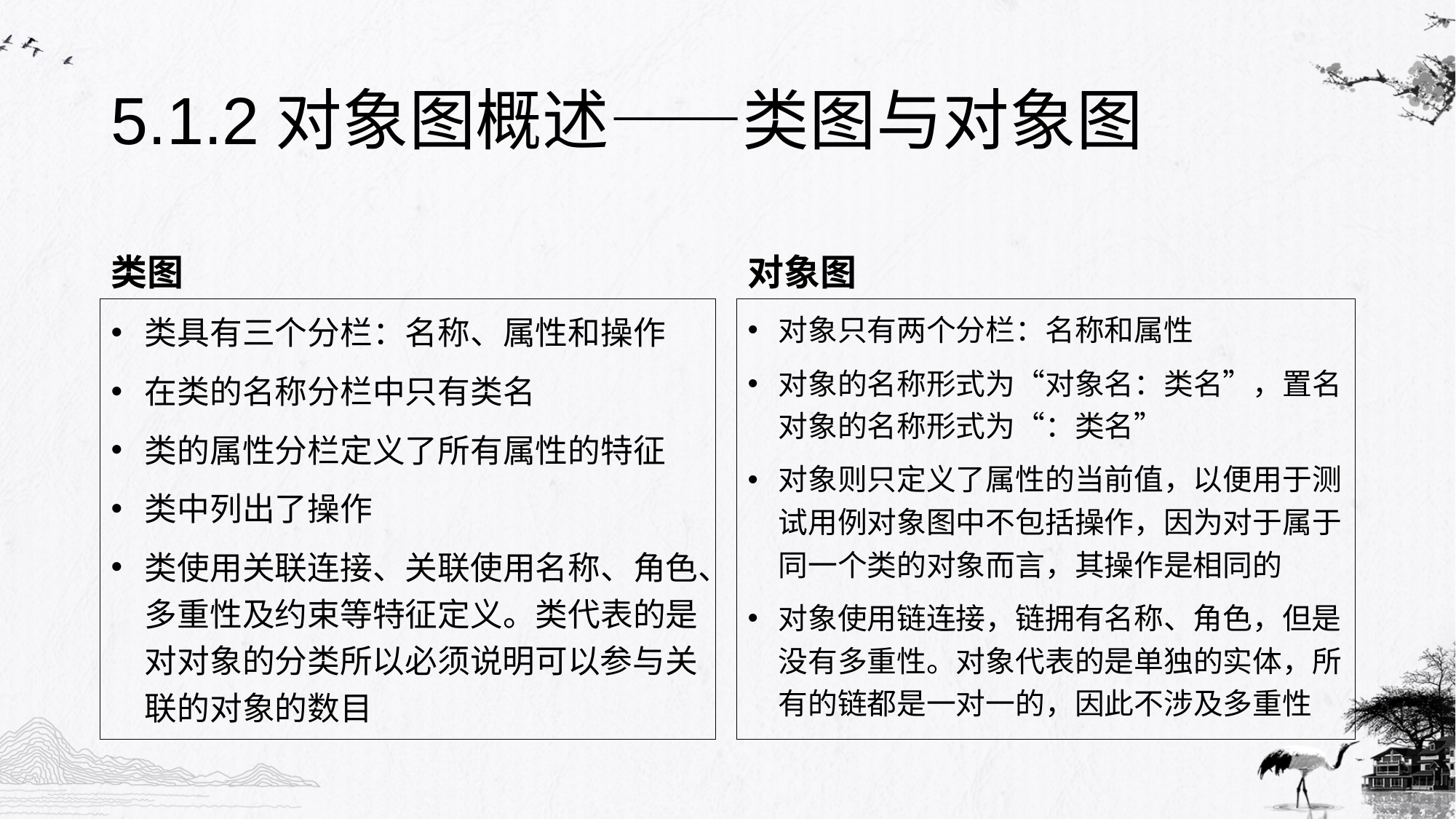

# 5.1.2对象图概述——类图与对象图
类图
对象图
类具有三个分栏：名称、属性和操作
在类的名称分栏中只有类名
类的属性分栏定义了所有属性的特征
类中列出了操作
类使用关联连接、关联使用名称、角色、多重性及约束等特征定义。类代表的是对对象的分类所以必须说明可以参与关联的对象的数目
对象只有两个分栏：名称和属性
对象的名称形式为“对象名：类名”，置名对象的名称形式为“：类名”
对象则只定义了属性的当前值，以便用于测试用例对象图中不包括操作，因为对于属于同一个类的对象而言，其操作是相同的
对象使用链连接，链拥有名称、角色，但是没有多重性。对象代表的是单独的实体，所有的链都是一对一的，因此不涉及多重性